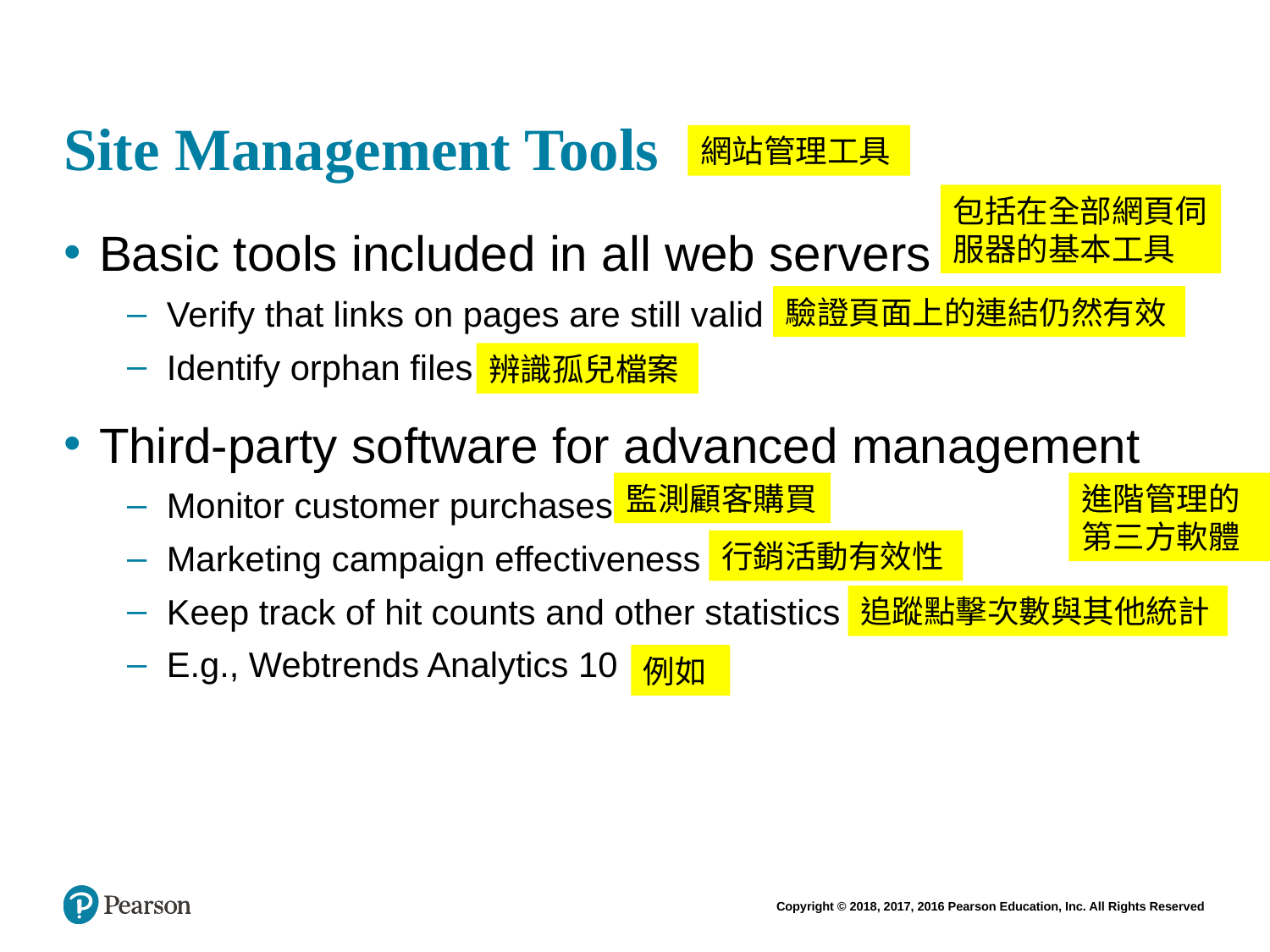

# Site Management Tools
網站管理工具
包括在全部網頁伺服器的基本工具
Basic tools included in all web servers
Verify that links on pages are still valid
Identify orphan files
Third-party software for advanced management
Monitor customer purchases
Marketing campaign effectiveness
Keep track of hit counts and other statistics
E.g., Webtrends Analytics 10
驗證頁面上的連結仍然有效
辨識孤兒檔案
監測顧客購買
進階管理的第三方軟體
行銷活動有效性
追蹤點擊次數與其他統計
例如